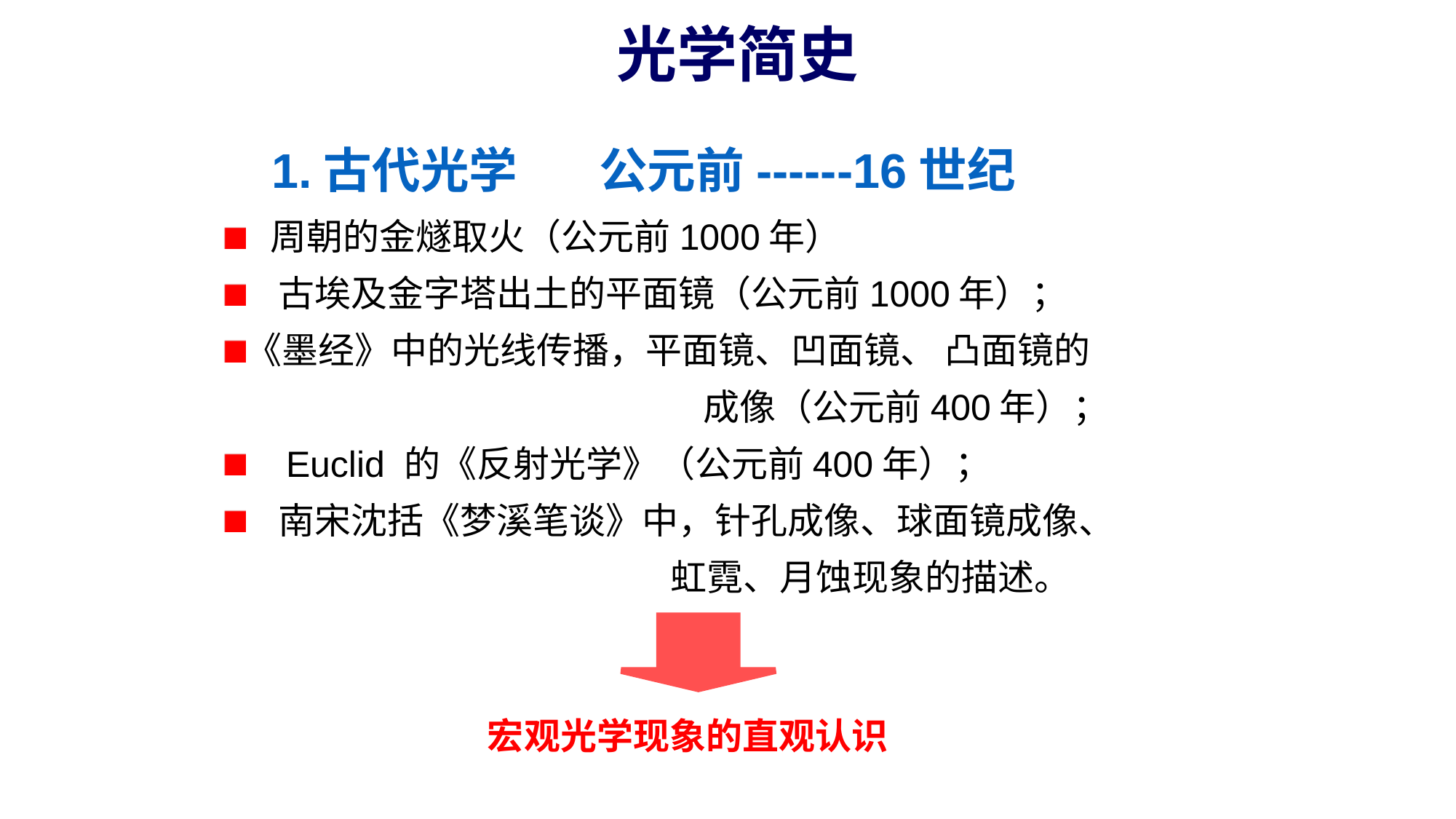

# 光学简史
1.古代光学	公元前------16世纪

  周朝的金燧取火（公元前1000年）
   古埃及金字塔出土的平面镜（公元前1000年）；
《墨经》中的光线传播，平面镜、凹面镜、 凸面镜的
                                                          成像（公元前400年）；
    Euclid 的《反射光学》（公元前400年）；
   南宋沈括《梦溪笔谈》中，针孔成像、球面镜成像、
                                                      虹霓、月蚀现象的描述。

宏观光学现象的直观认识